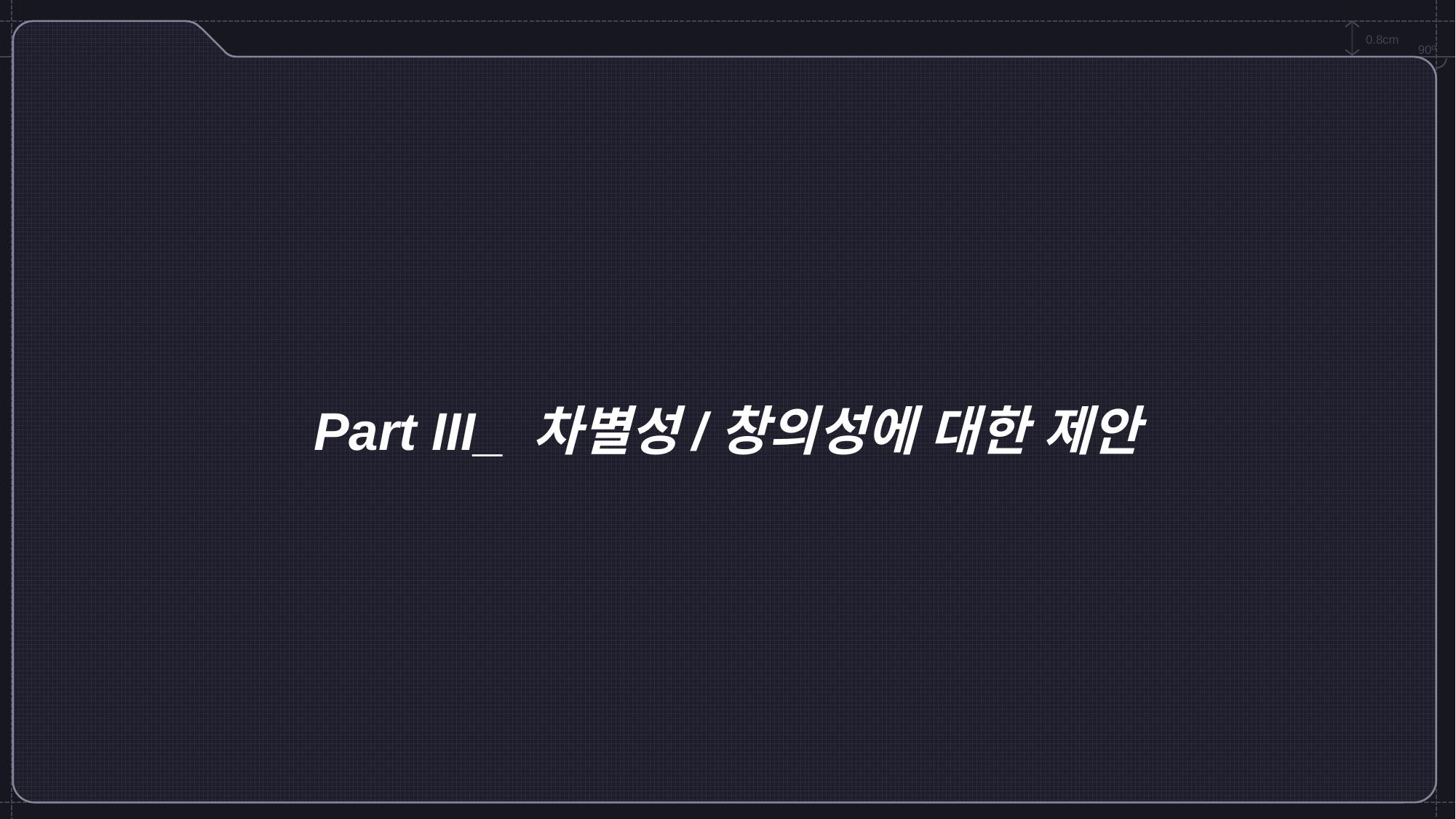

0.8cm
90º

Part III_ 차별성/창의성에 대한 제안